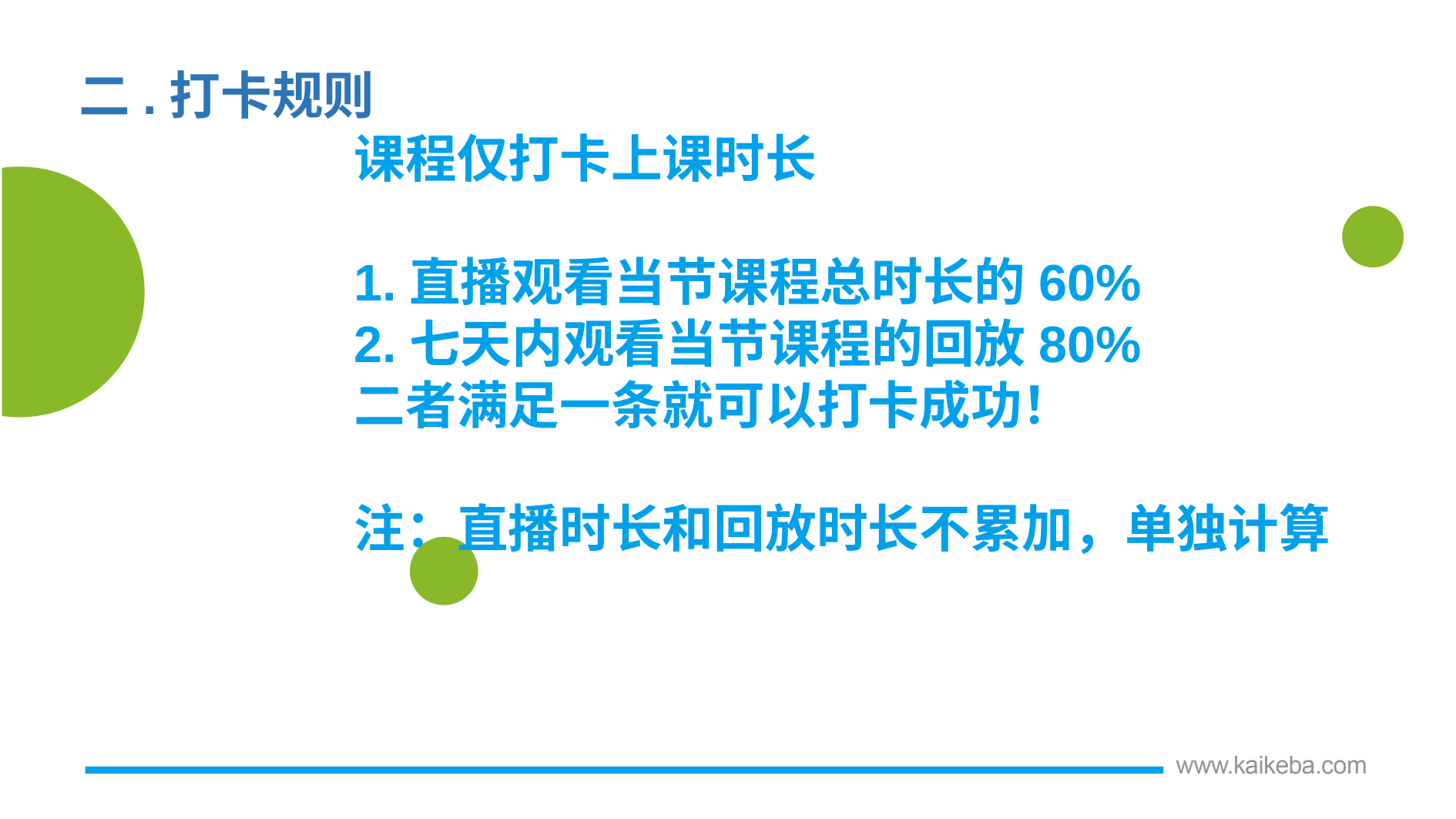

二.打卡规则
课程仅打卡上课时长

1.直播观看当节课程总时长的60%
2.七天内观看当节课程的回放80%
二者满足一条就可以打卡成功！

注：直播时长和回放时长不累加，单独计算